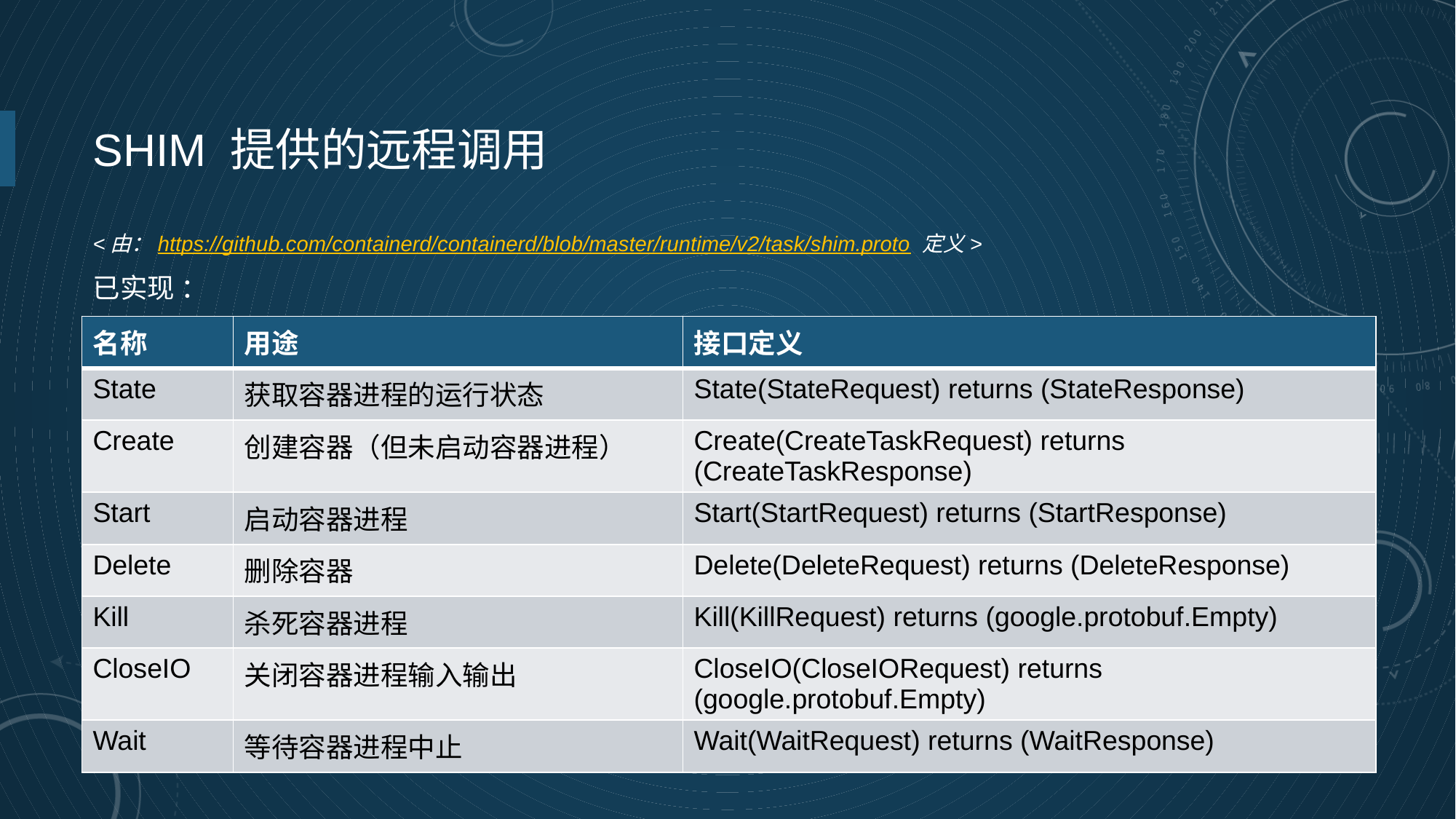

# Shim 提供的远程调用
<由：https://github.com/containerd/containerd/blob/master/runtime/v2/task/shim.proto 定义>
已实现 ：
| 名称 | 用途 | 接口定义 |
| --- | --- | --- |
| State | 获取容器进程的运行状态 | State(StateRequest) returns (StateResponse) |
| Create | 创建容器（但未启动容器进程） | Create(CreateTaskRequest) returns (CreateTaskResponse) |
| Start | 启动容器进程 | Start(StartRequest) returns (StartResponse) |
| Delete | 删除容器 | Delete(DeleteRequest) returns (DeleteResponse) |
| Kill | 杀死容器进程 | Kill(KillRequest) returns (google.protobuf.Empty) |
| CloseIO | 关闭容器进程输入输出 | CloseIO(CloseIORequest) returns (google.protobuf.Empty) |
| Wait | 等待容器进程中止 | Wait(WaitRequest) returns (WaitResponse) |